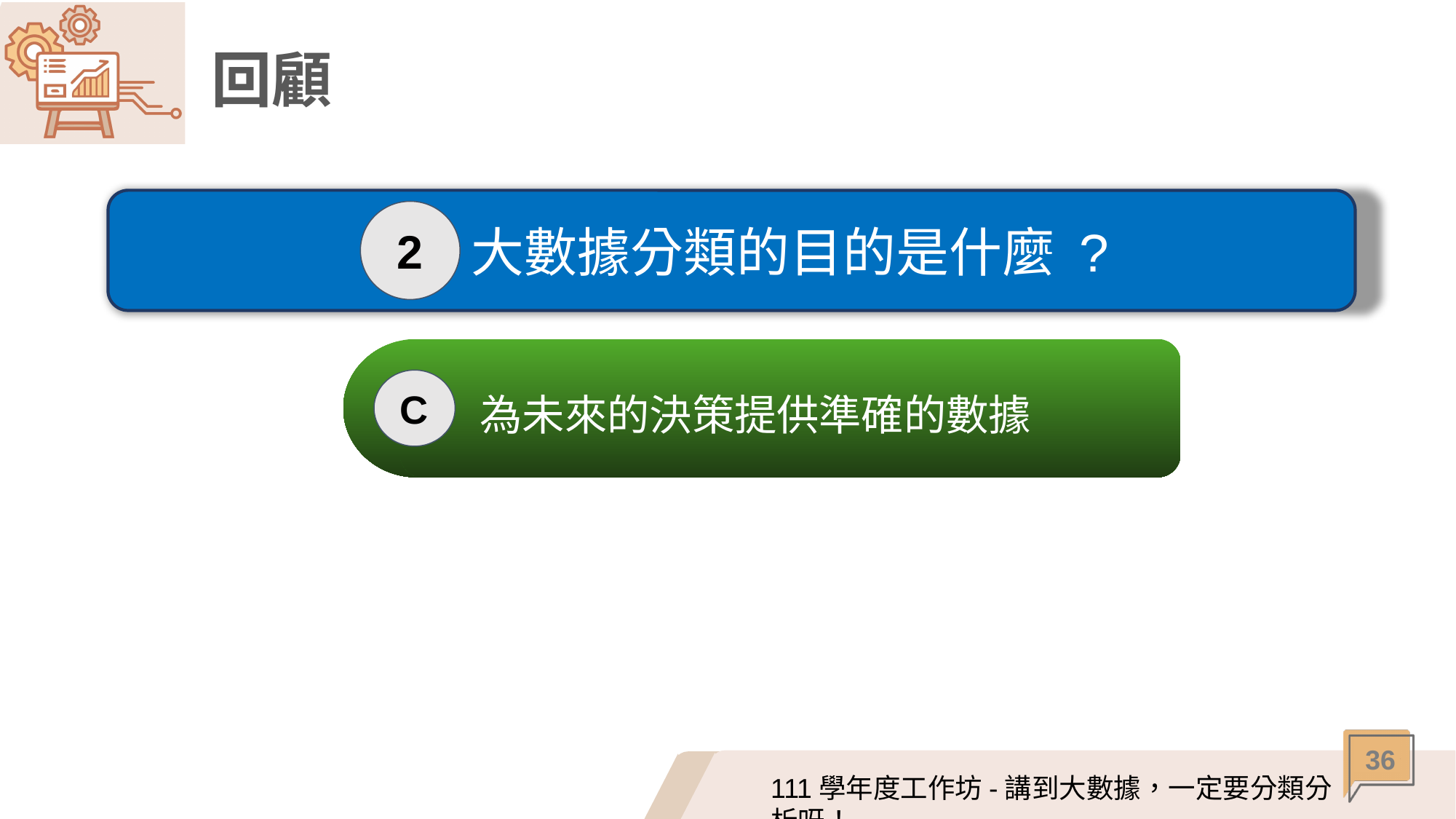

# 回顧

2
大數據分類的目的是什麼 ?

為未來的決策提供準確的數據
C